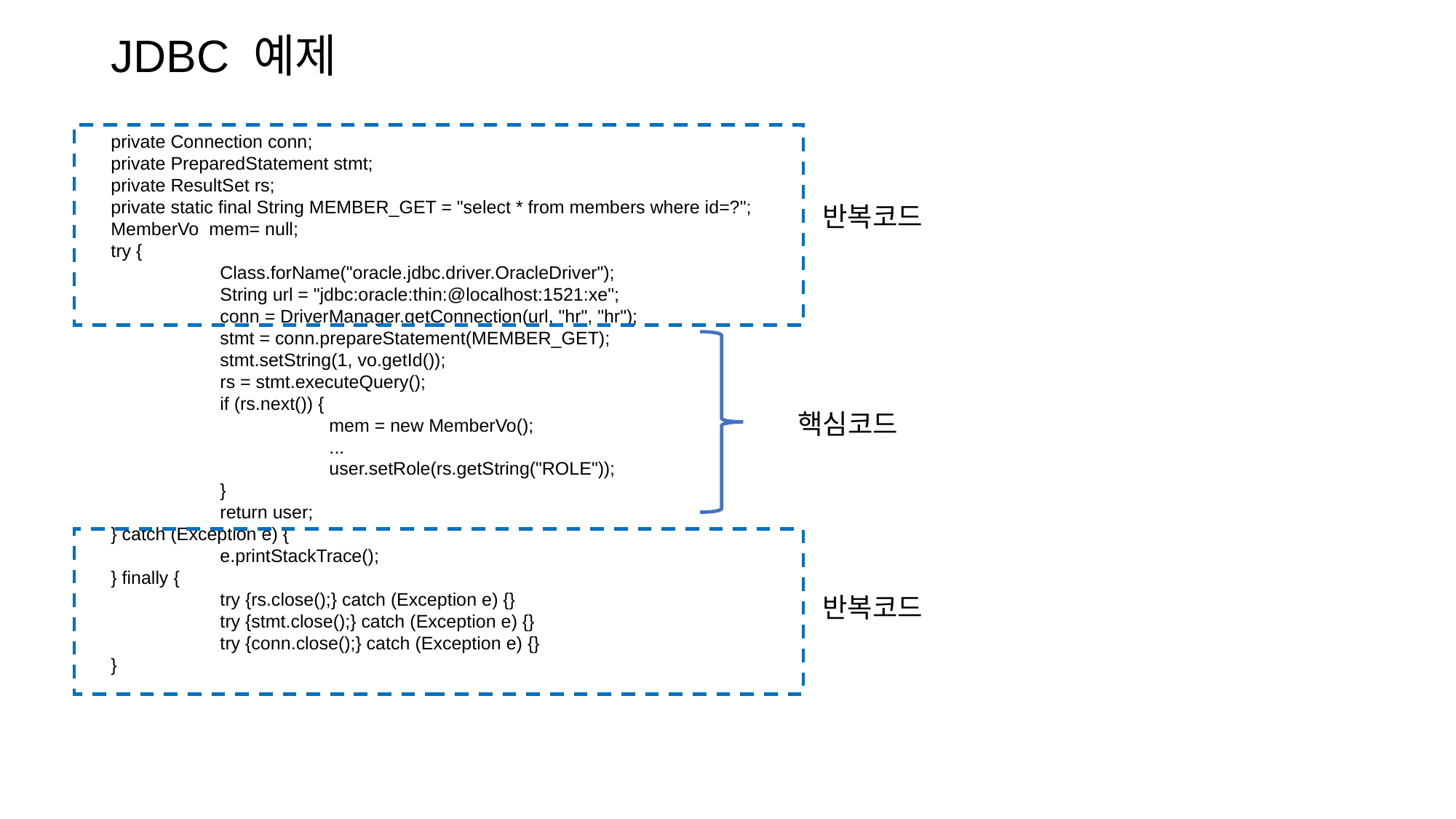

# JDBC 예제

private Connection conn;
private PreparedStatement stmt;
private ResultSet rs;
private static final String MEMBER_GET = "select * from members where id=?";
MemberVo  mem= null;
try {
	Class.forName("oracle.jdbc.driver.OracleDriver");
	String url = "jdbc:oracle:thin:@localhost:1521:xe";
	conn = DriverManager.getConnection(url, "hr", "hr");
	stmt = conn.prepareStatement(MEMBER_GET);
	stmt.setString(1, vo.getId());
	rs = stmt.executeQuery();
	if (rs.next()) {
		mem = new MemberVo();
		...
		user.setRole(rs.getString("ROLE"));
	}
	return user;
} catch (Exception e) {
	e.printStackTrace();
} finally {
	try {rs.close();} catch (Exception e) {}
	try {stmt.close();} catch (Exception e) {}
	try {conn.close();} catch (Exception e) {}
}

반복코드

핵심코드

반복코드